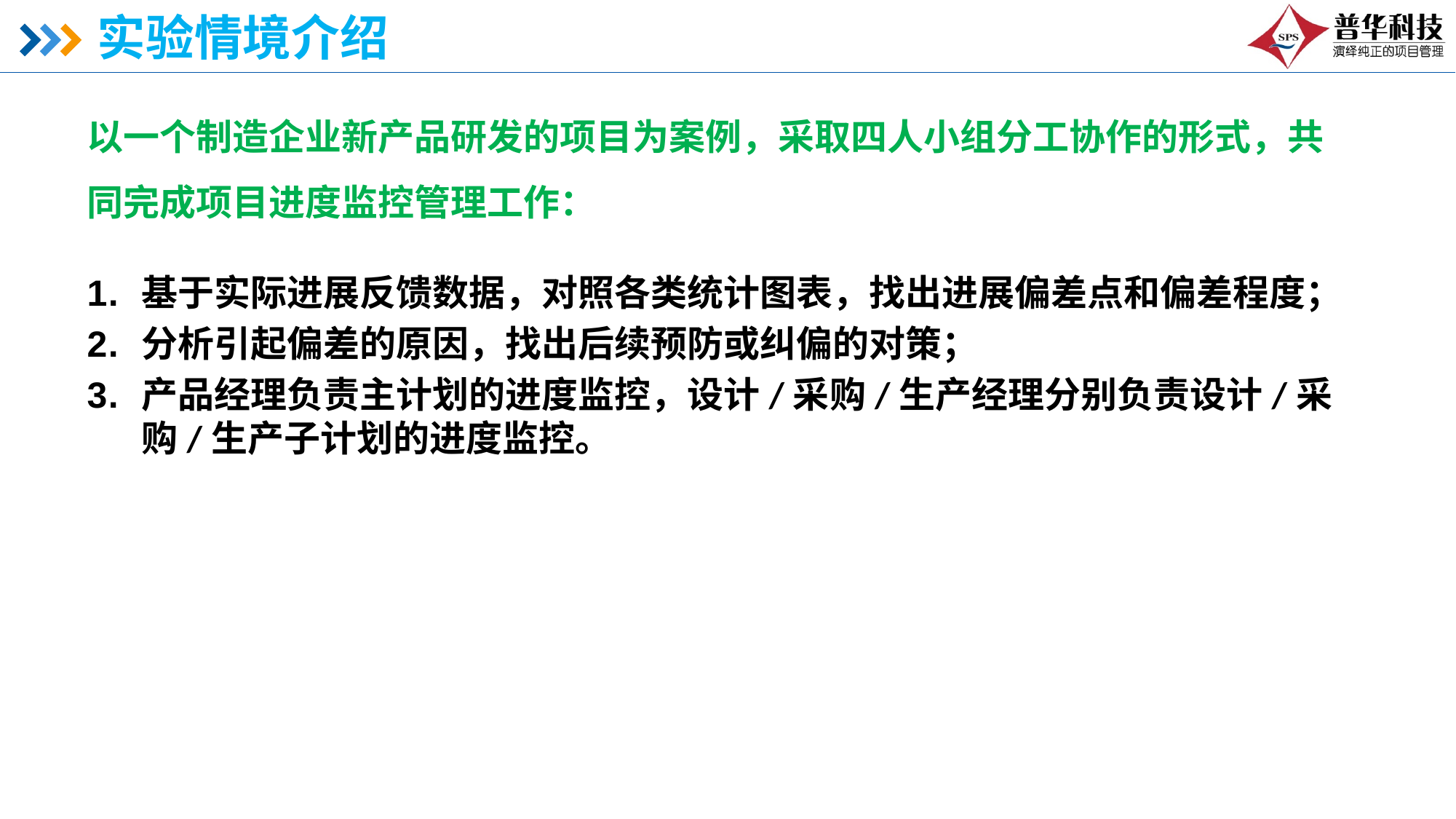

# 实验情境介绍
以一个制造企业新产品研发的项目为案例，采取四人小组分工协作的形式，共同完成项目进度监控管理工作：

基于实际进展反馈数据，对照各类统计图表，找出进展偏差点和偏差程度；
分析引起偏差的原因，找出后续预防或纠偏的对策；
产品经理负责主计划的进度监控，设计/采购/生产经理分别负责设计/采购/生产子计划的进度监控。